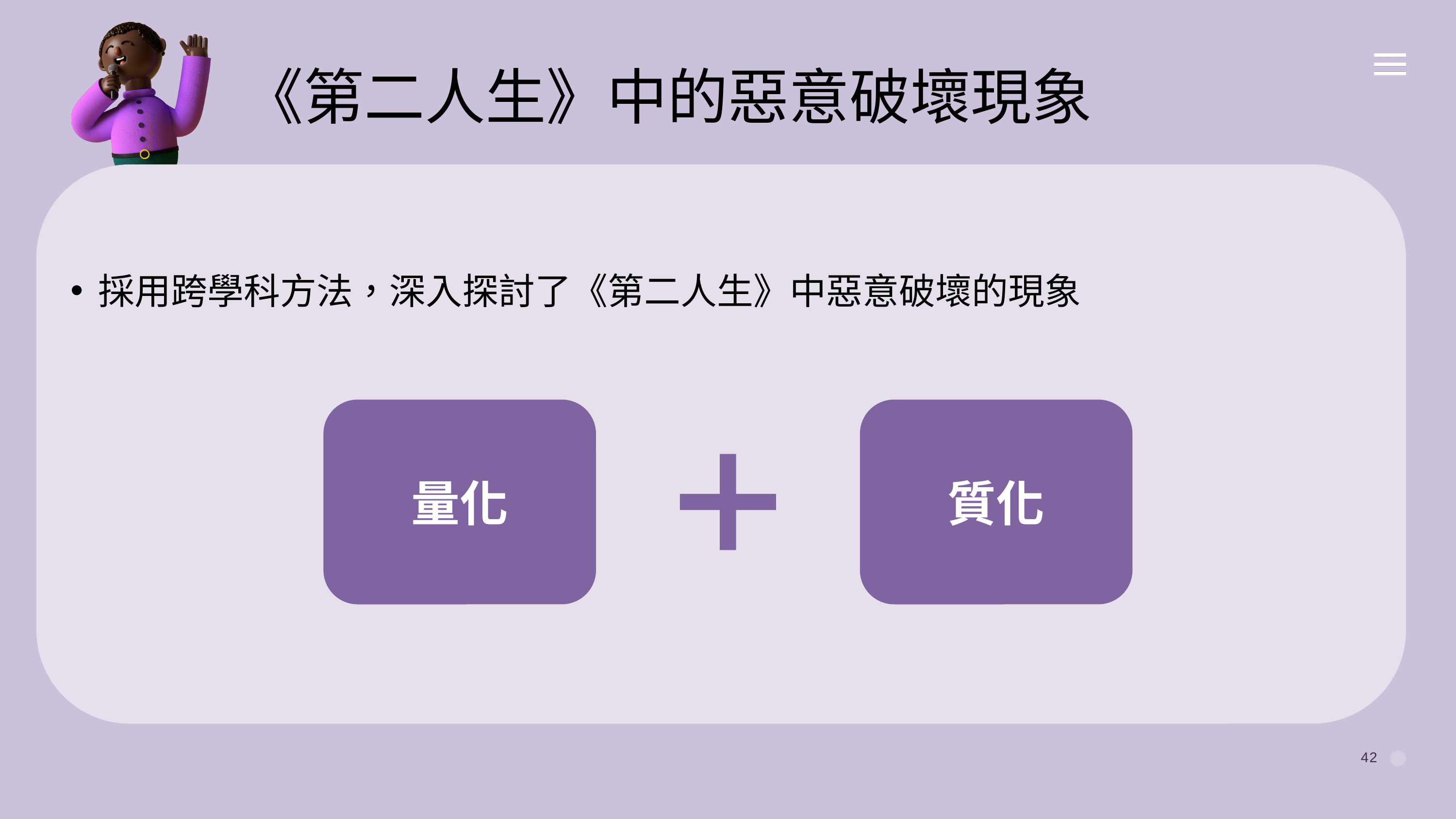

《第二人生》中的惡意破壞現象

採用跨學科方法，深入探討了《第二人生》中惡意破壞的現象
質化
量化

42